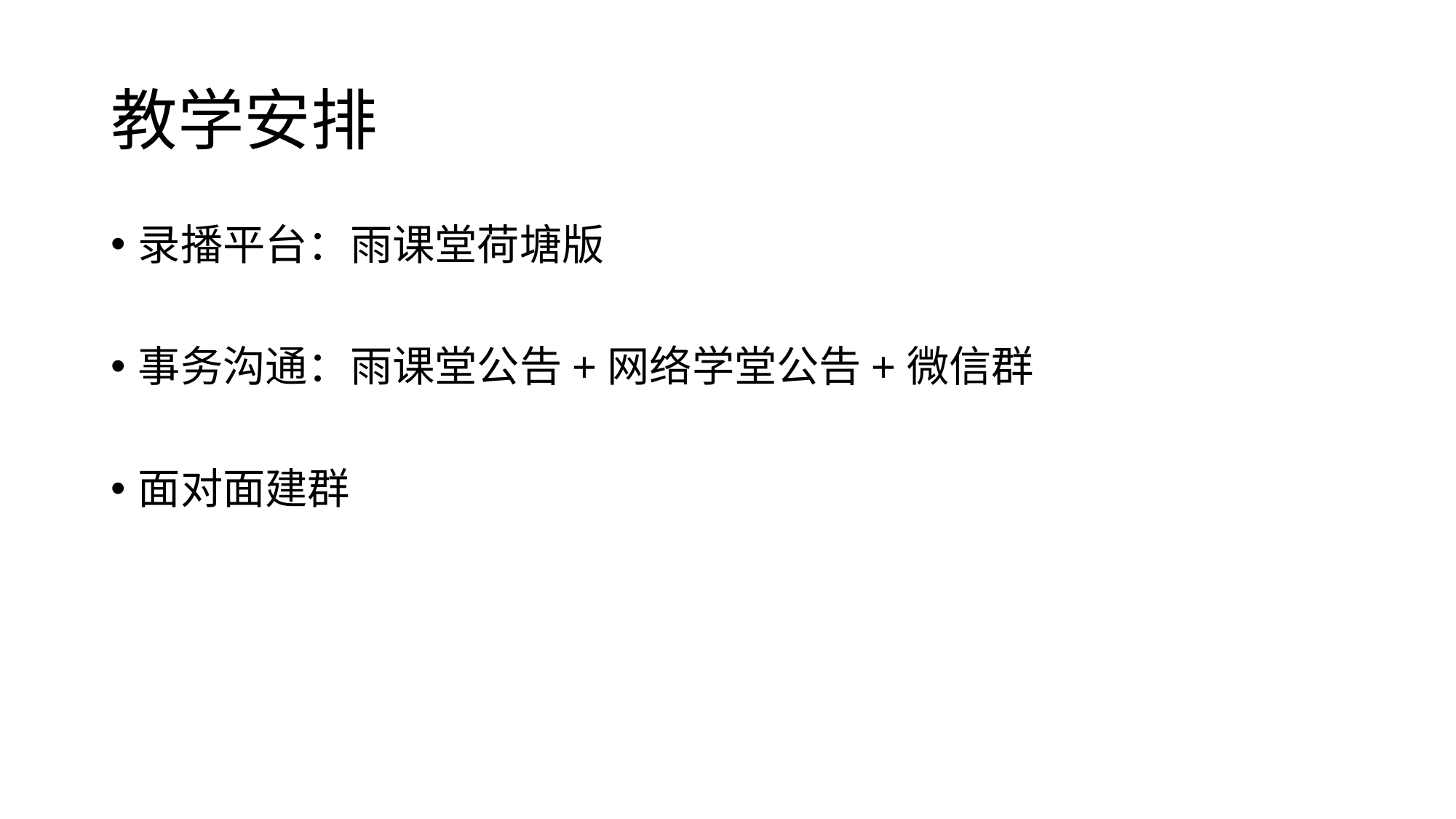

# 教学安排
录播平台：雨课堂荷塘版

事务沟通：雨课堂公告+网络学堂公告+微信群

面对面建群